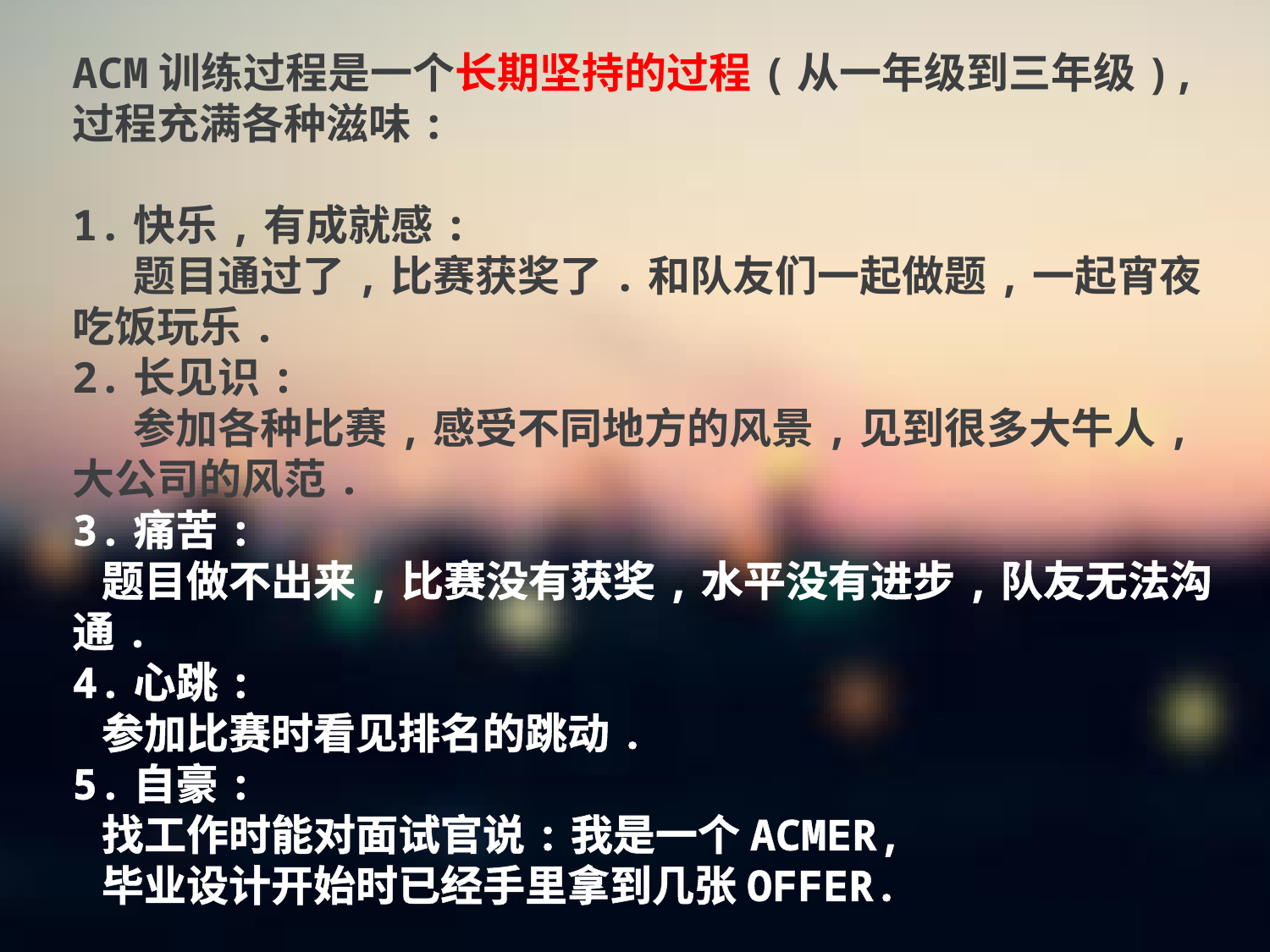

ACM训练过程是一个长期坚持的过程(从一年级到三年级),过程充满各种滋味:
1.快乐,有成就感:
  题目通过了,比赛获奖了.和队友们一起做题,一起宵夜吃饭玩乐.
2.长见识:
  参加各种比赛,感受不同地方的风景,见到很多大牛人,大公司的风范.
3.痛苦:
  题目做不出来,比赛没有获奖,水平没有进步,队友无法沟通.
4.心跳:
  参加比赛时看见排名的跳动.
5.自豪:
  找工作时能对面试官说:我是一个ACMER,
  毕业设计开始时已经手里拿到几张OFFER.

24